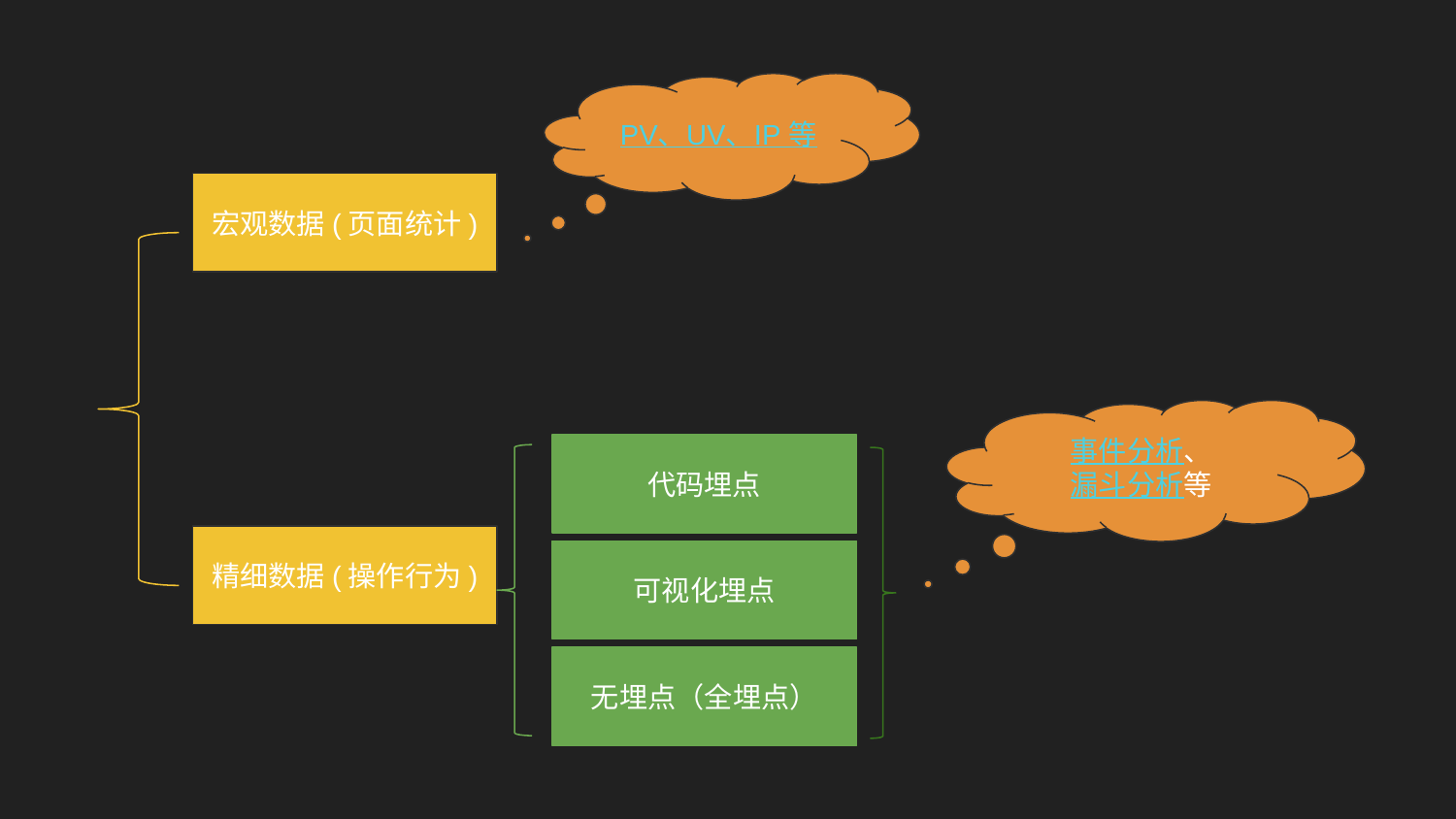

PV、UV、IP 等
宏观数据(页面统计)

事件分析、漏斗分析等
代码埋点

精细数据(操作行为)
可视化埋点
无埋点（全埋点）